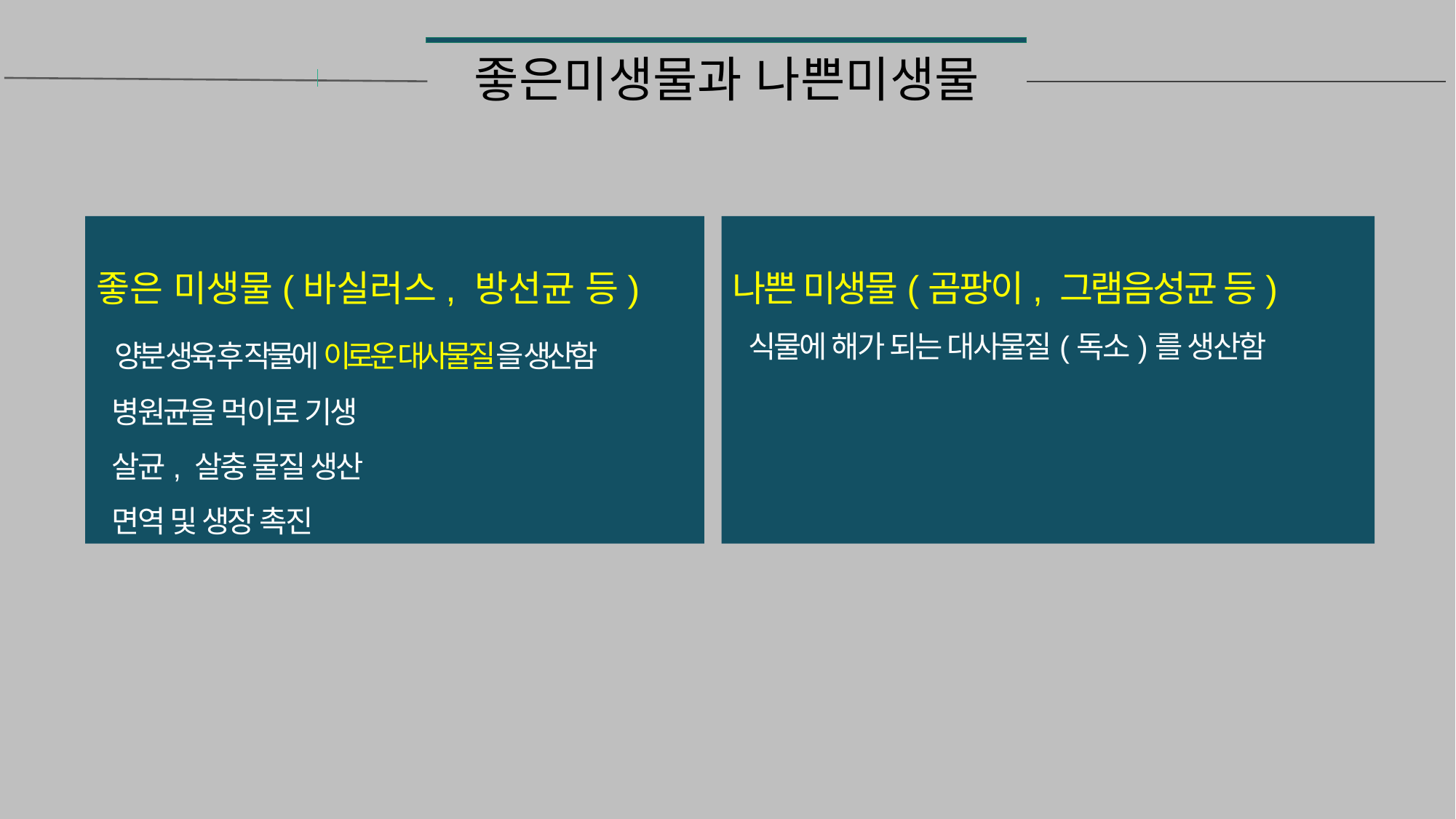

# 좋은미생물과 나쁜미생물
좋은 미생물(바실러스, 방선균 등)
 양분 생육 후 작물에 이로운 대사물질을 생산함
 병원균을 먹이로 기생
 살균, 살충 물질 생산
 면역 및 생장 촉진
나쁜 미생물(곰팡이, 그램음성균 등)
 식물에 해가 되는 대사물질(독소)를 생산함